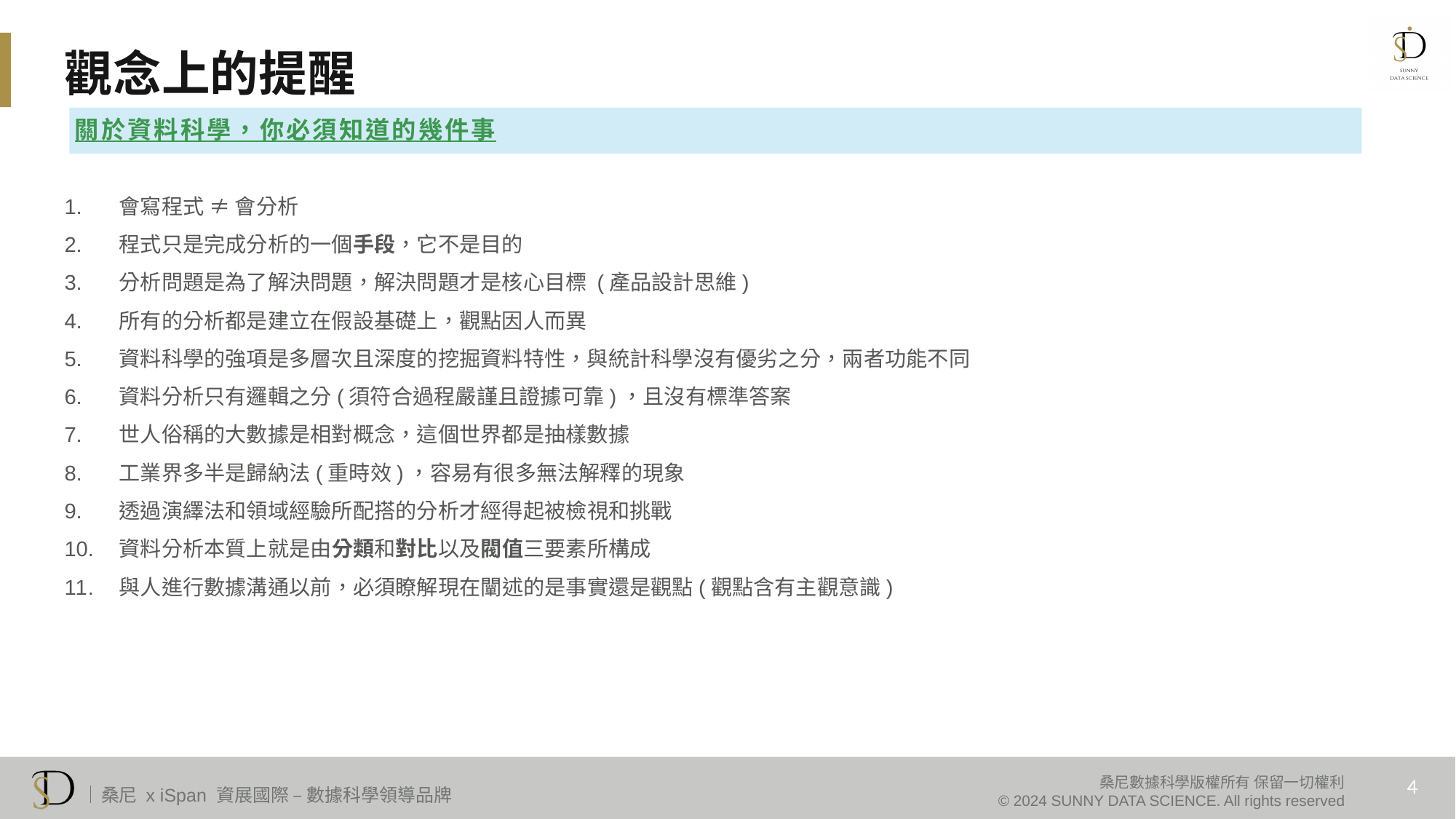

# 觀念上的提醒
關於資料科學，你必須知道的幾件事
會寫程式 ≠ 會分析
程式只是完成分析的一個手段，它不是目的
分析問題是為了解決問題，解決問題才是核心目標 (產品設計思維)
所有的分析都是建立在假設基礎上，觀點因人而異
資料科學的強項是多層次且深度的挖掘資料特性，與統計科學沒有優劣之分，兩者功能不同
資料分析只有邏輯之分(須符合過程嚴謹且證據可靠)，且沒有標準答案
世人俗稱的大數據是相對概念，這個世界都是抽樣數據
工業界多半是歸納法(重時效)，容易有很多無法解釋的現象
透過演繹法和領域經驗所配搭的分析才經得起被檢視和挑戰
資料分析本質上就是由分類和對比以及閥值三要素所構成
與人進行數據溝通以前，必須瞭解現在闡述的是事實還是觀點(觀點含有主觀意識)